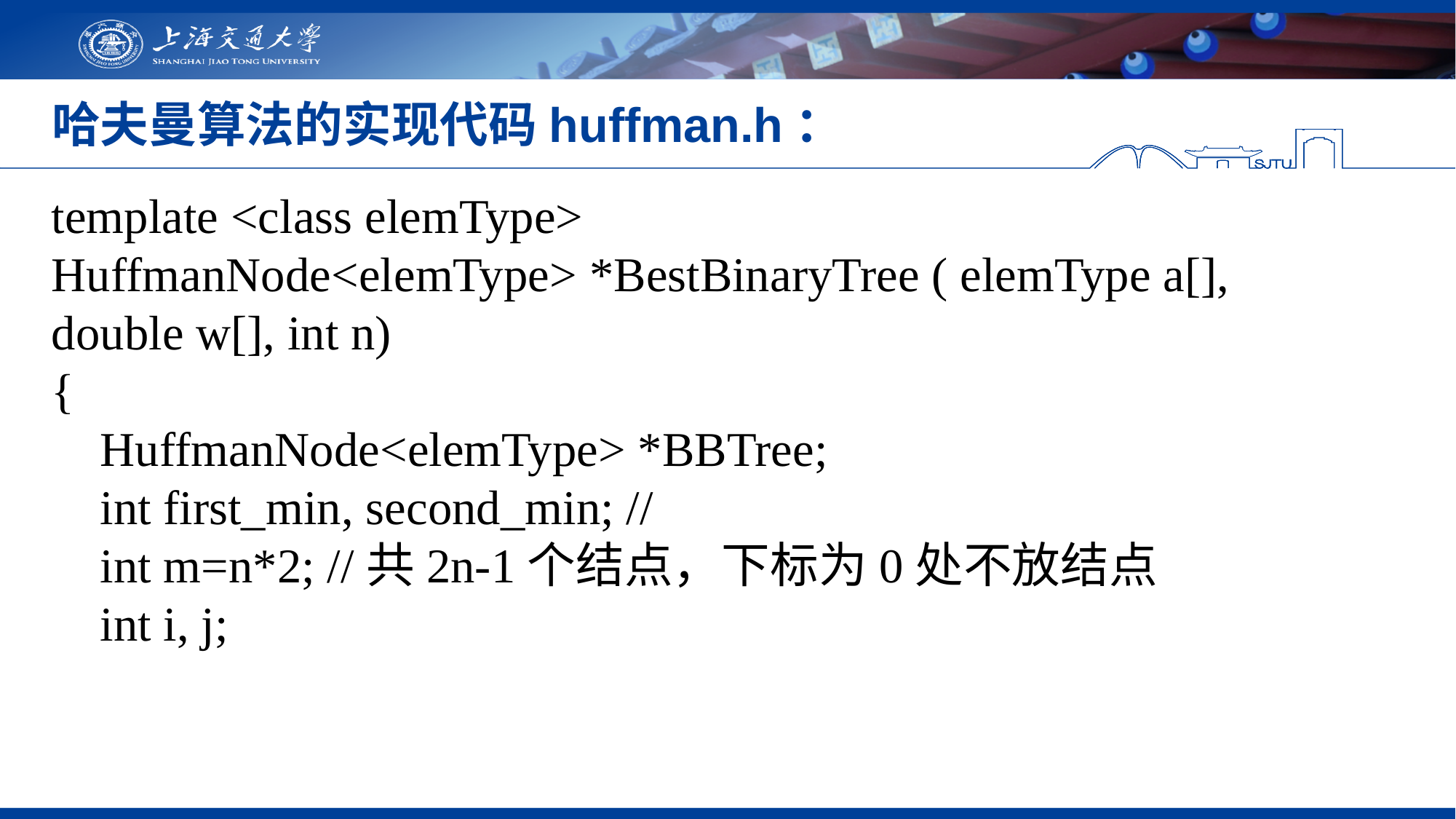

# 哈夫曼算法的实现代码huffman.h：
template <class elemType>
HuffmanNode<elemType> *BestBinaryTree ( elemType a[],
double w[], int n)
{
    HuffmanNode<elemType> *BBTree;
    int first_min, second_min; //
    int m=n*2; //共2n-1个结点，下标为0处不放结点
    int i, j;